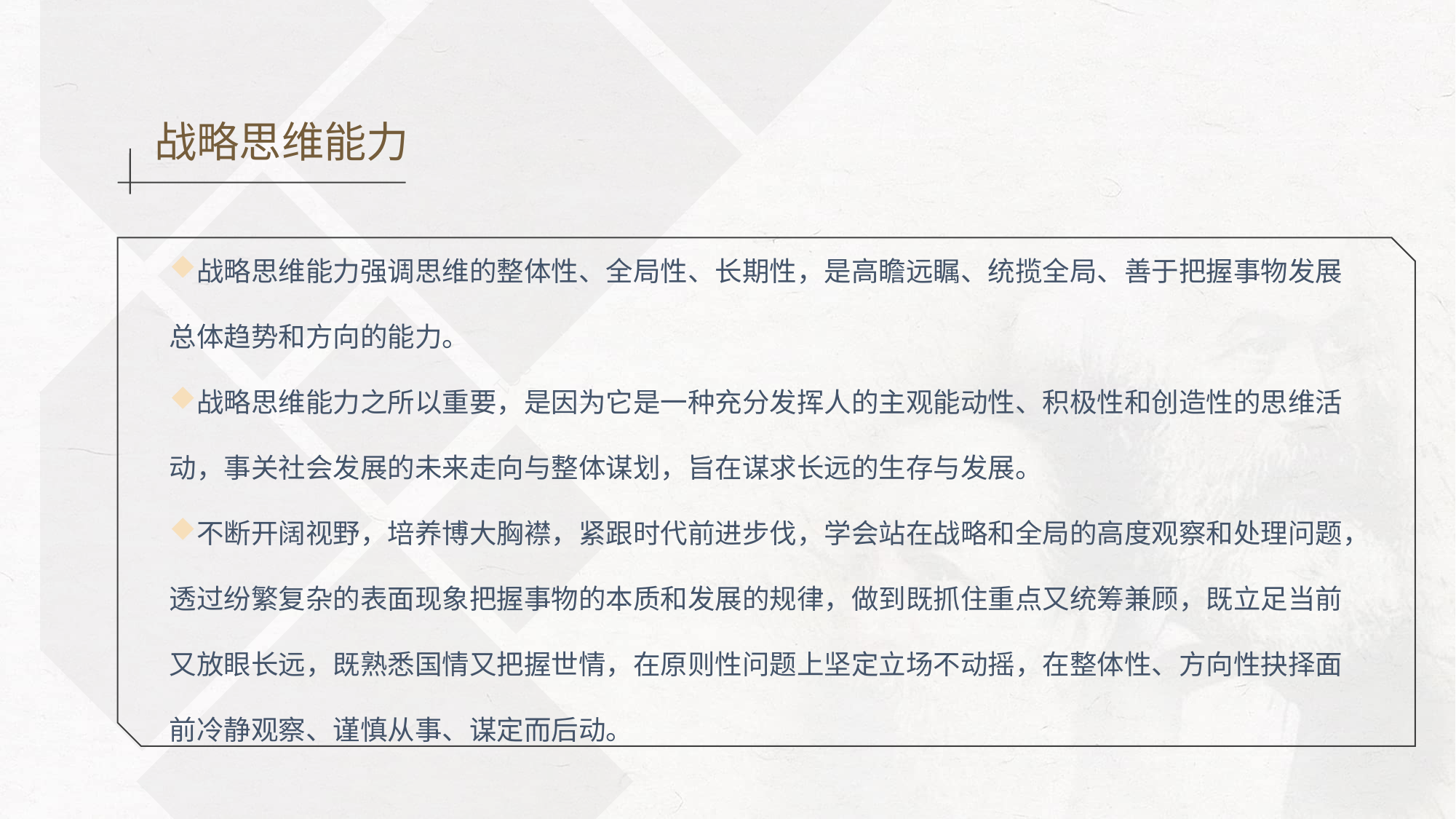

战略思维能力

战略思维能力强调思维的整体性、全局性、长期性，是高瞻远瞩、统揽全局、善于把握事物发展总体趋势和方向的能力。
战略思维能力之所以重要，是因为它是一种充分发挥人的主观能动性、积极性和创造性的思维活动，事关社会发展的未来走向与整体谋划，旨在谋求长远的生存与发展。
不断开阔视野，培养博大胸襟，紧跟时代前进步伐，学会站在战略和全局的高度观察和处理问题，透过纷繁复杂的表面现象把握事物的本质和发展的规律，做到既抓住重点又统筹兼顾，既立足当前又放眼长远，既熟悉国情又把握世情，在原则性问题上坚定立场不动摇，在整体性、方向性抉择面前冷静观察、谨慎从事、谋定而后动。